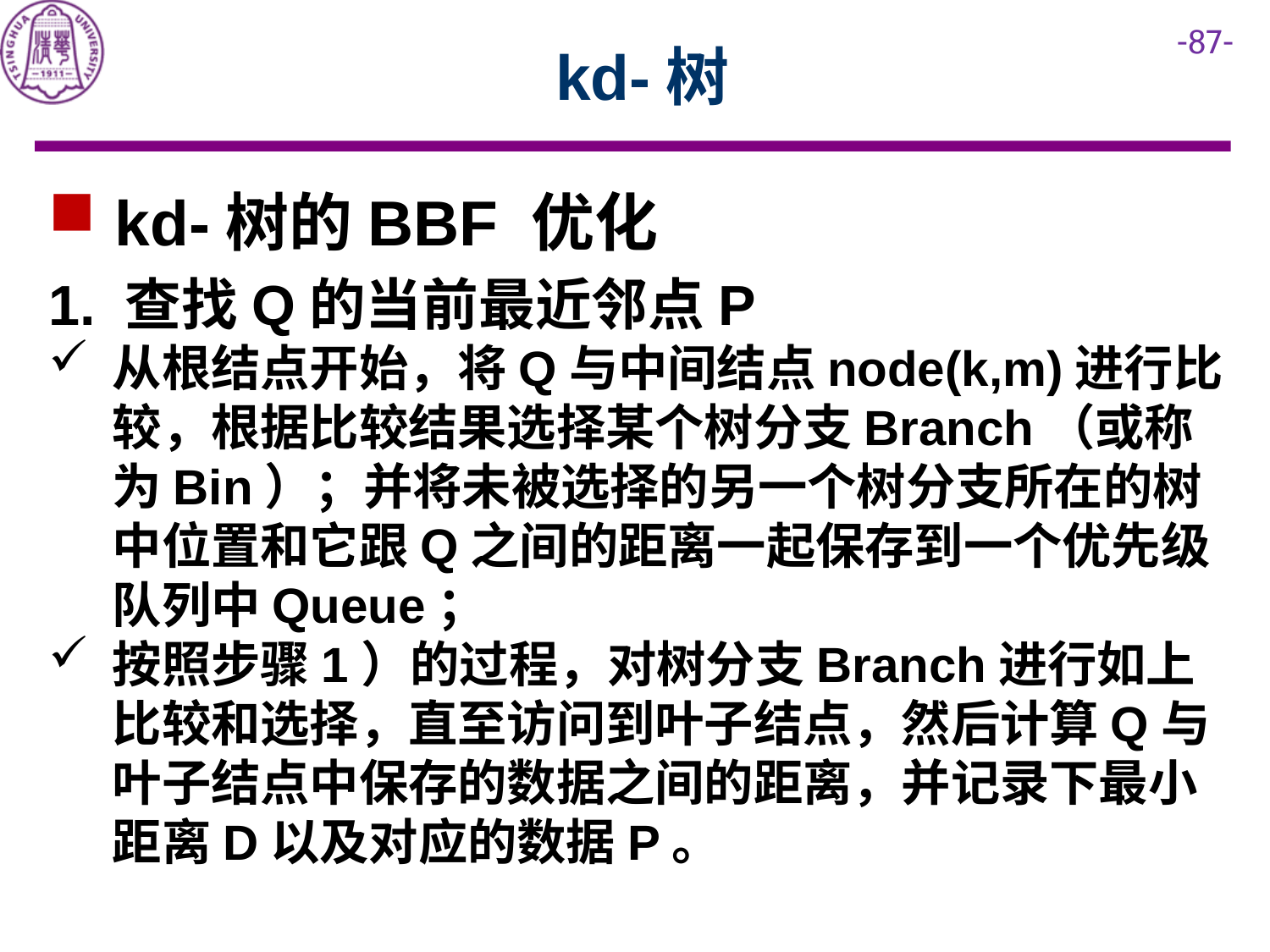

# kd-树
 kd-树的BBF 优化
1. 查找Q的当前最近邻点P
从根结点开始，将Q与中间结点node(k,m)进行比较，根据比较结果选择某个树分支Branch（或称为Bin）；并将未被选择的另一个树分支所在的树中位置和它跟Q之间的距离一起保存到一个优先级队列中Queue；
按照步骤1）的过程，对树分支Branch进行如上比较和选择，直至访问到叶子结点，然后计算Q与叶子结点中保存的数据之间的距离，并记录下最小距离D以及对应的数据P。